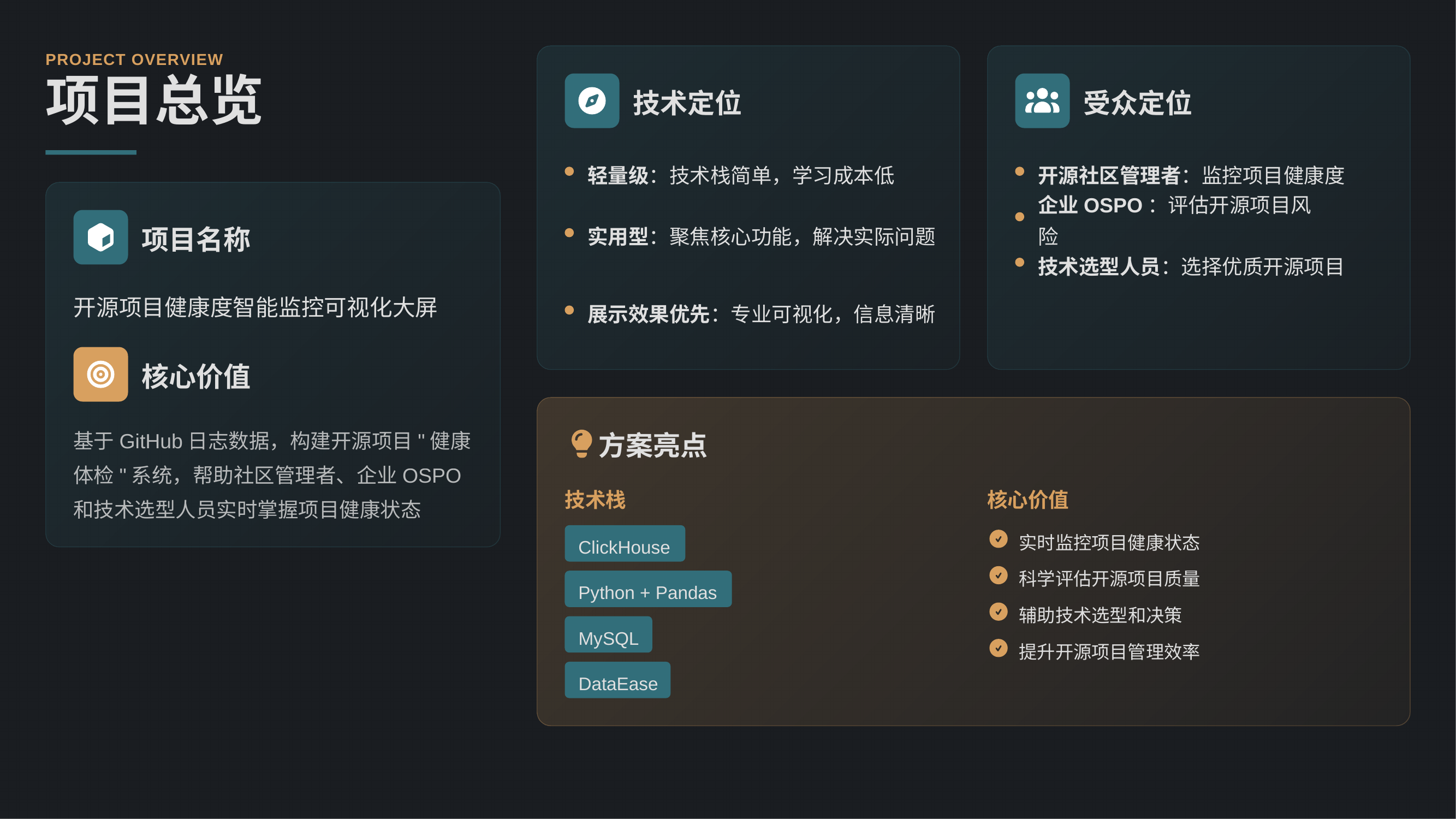

PROJECT OVERVIEW

项目总览
技术定位
受众定位

轻量级：技术栈简单，学习成本低
开源社区管理者：监控项目健康度

实用型：聚焦核心功能，解决实际问题
企业OSPO：评估开源项目风险

项目名称

技术选型人员：选择优质开源项目

展示效果优先：专业可视化，信息清晰
开源项目健康度智能监控可视化大屏

核心价值

基于GitHub日志数据，构建开源项目"健康体检"系统，帮助社区管理者、企业OSPO和技术选型人员实时掌握项目健康状态
方案亮点

技术栈
核心价值

ClickHouse
实时监控项目健康状态

科学评估开源项目质量

Python + Pandas
辅助技术选型和决策

MySQL
提升开源项目管理效率

DataEase